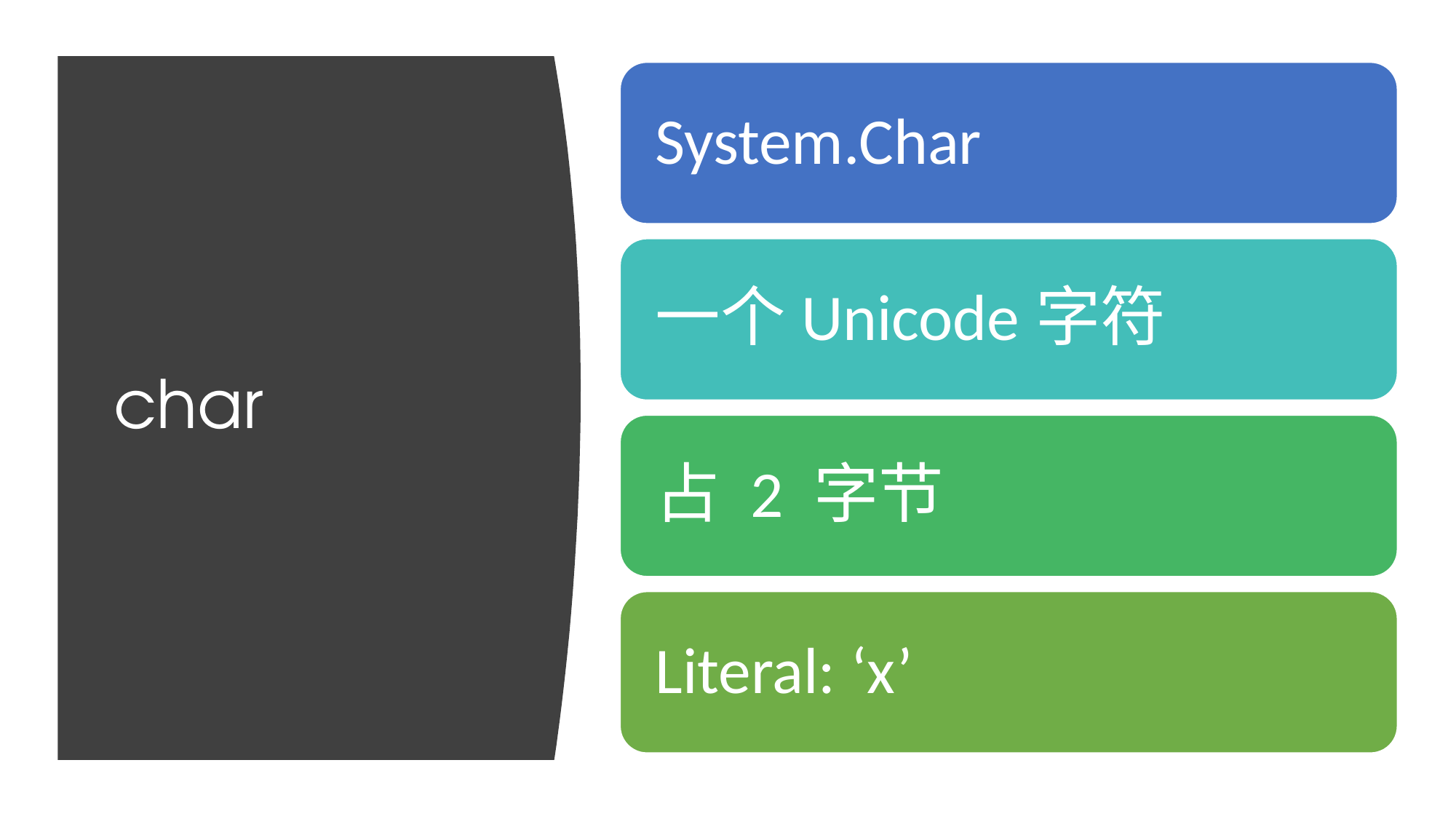

System.Char
一个Unicode字符
占 2 字节
Literal: ‘x’

# char